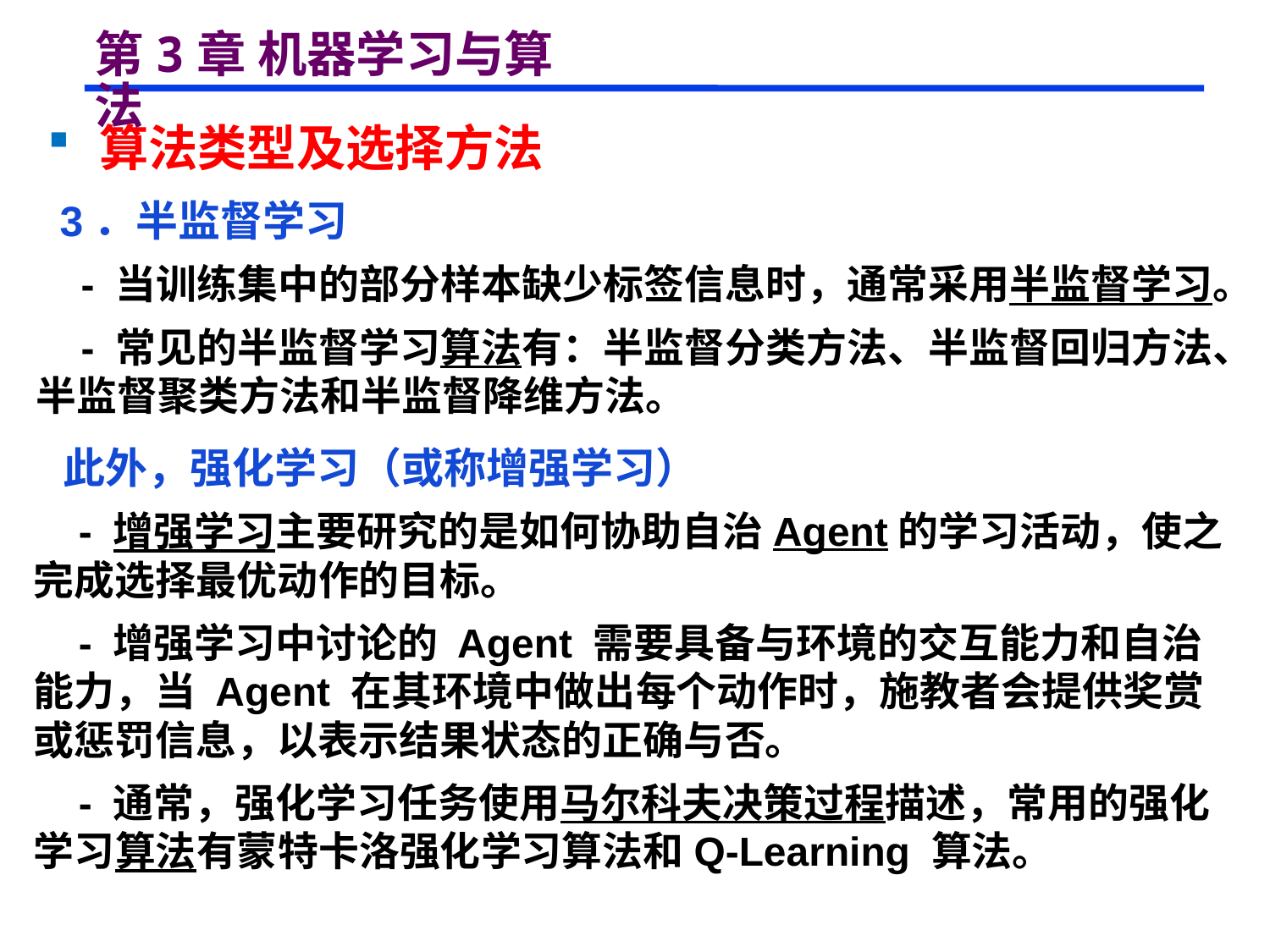

# 第3章 机器学习与算法
 算法类型及选择方法
  3．半监督学习
    - 当训练集中的部分样本缺少标签信息时，通常采用半监督学习。
    - 常见的半监督学习算法有：半监督分类方法、半监督回归方法、半监督聚类方法和半监督降维方法。
  此外，强化学习（或称增强学习）
    - 增强学习主要研究的是如何协助自治Agent的学习活动，使之完成选择最优动作的目标。
    - 增强学习中讨论的 Agent 需要具备与环境的交互能力和自治能力，当 Agent 在其环境中做出每个动作时，施教者会提供奖赏或惩罚信息，以表示结果状态的正确与否。
    - 通常，强化学习任务使用马尔科夫决策过程描述，常用的强化学习算法有蒙特卡洛强化学习算法和Q-Learning 算法。